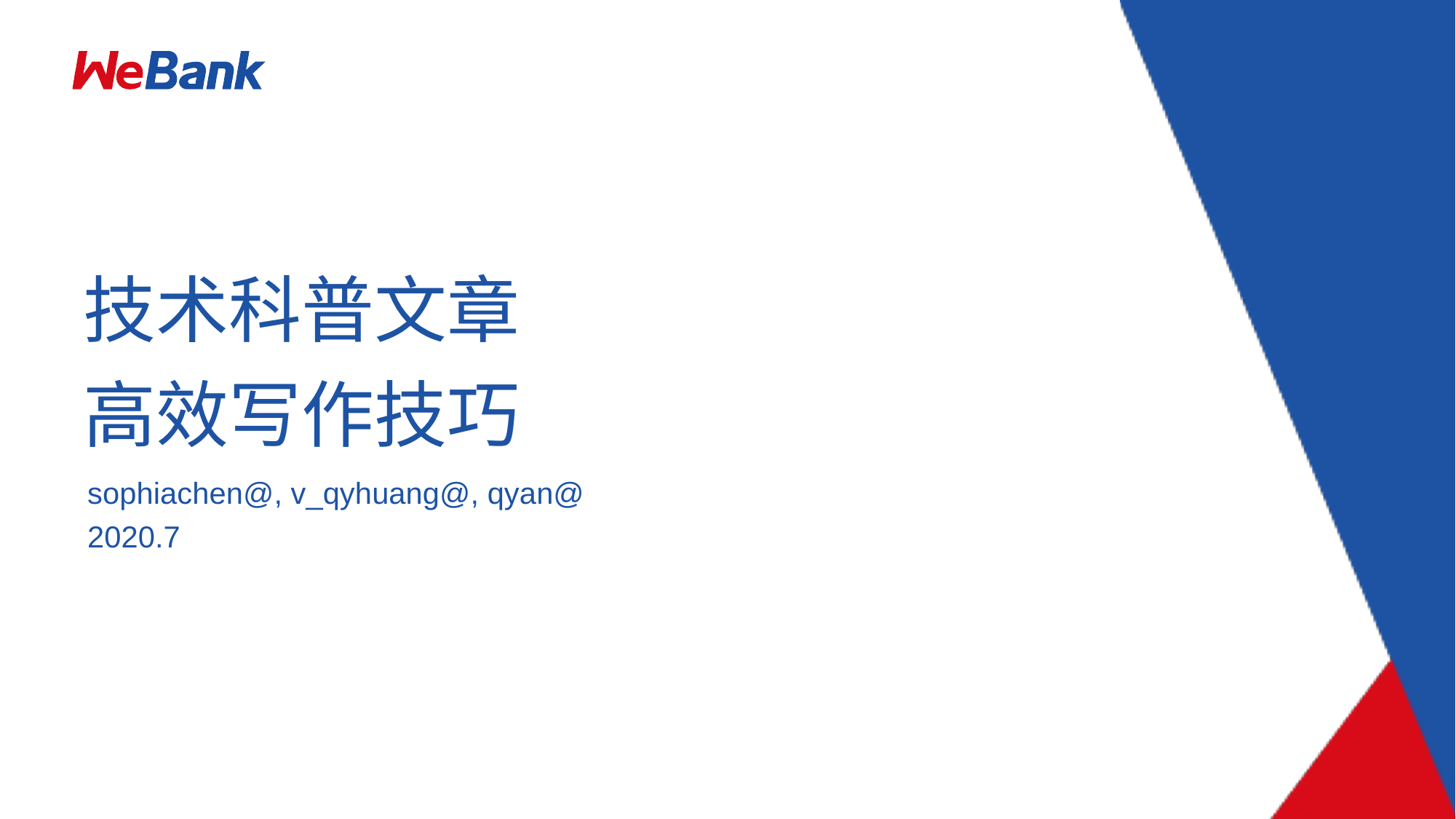

# 技术科普文章 高效写作技巧
sophiachen@, v_qyhuang@, qyan@
2020.7